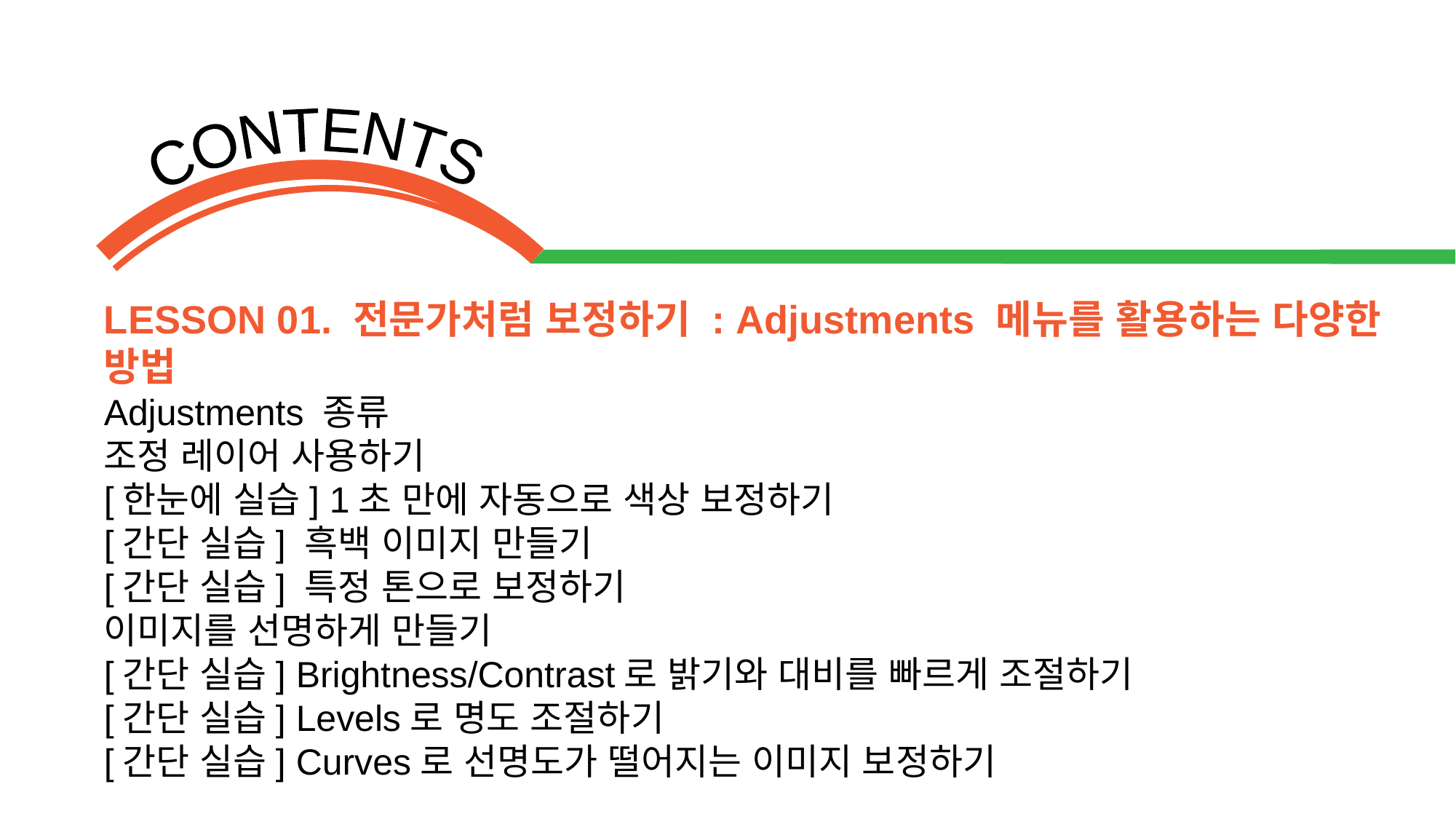

LESSON 01. 전문가처럼 보정하기 : Adjustments 메뉴를 활용하는 다양한 방법
Adjustments 종류
조정 레이어 사용하기
[한눈에 실습] 1초 만에 자동으로 색상 보정하기
[간단 실습] 흑백 이미지 만들기
[간단 실습] 특정 톤으로 보정하기
이미지를 선명하게 만들기
[간단 실습] Brightness/Contrast로 밝기와 대비를 빠르게 조절하기
[간단 실습] Levels로 명도 조절하기
[간단 실습] Curves로 선명도가 떨어지는 이미지 보정하기